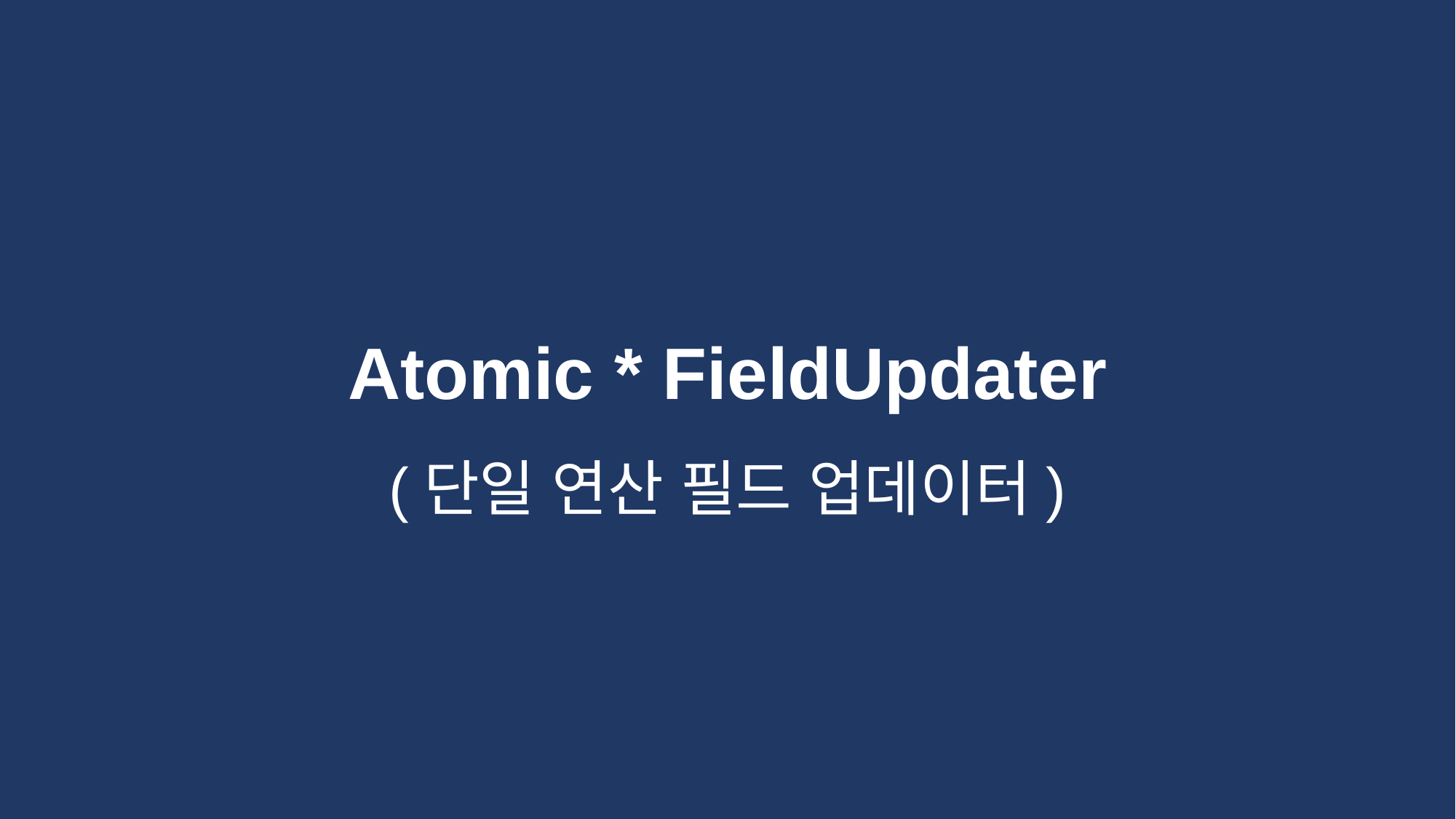

Atomic * FieldUpdater
(단일 연산 필드 업데이터)